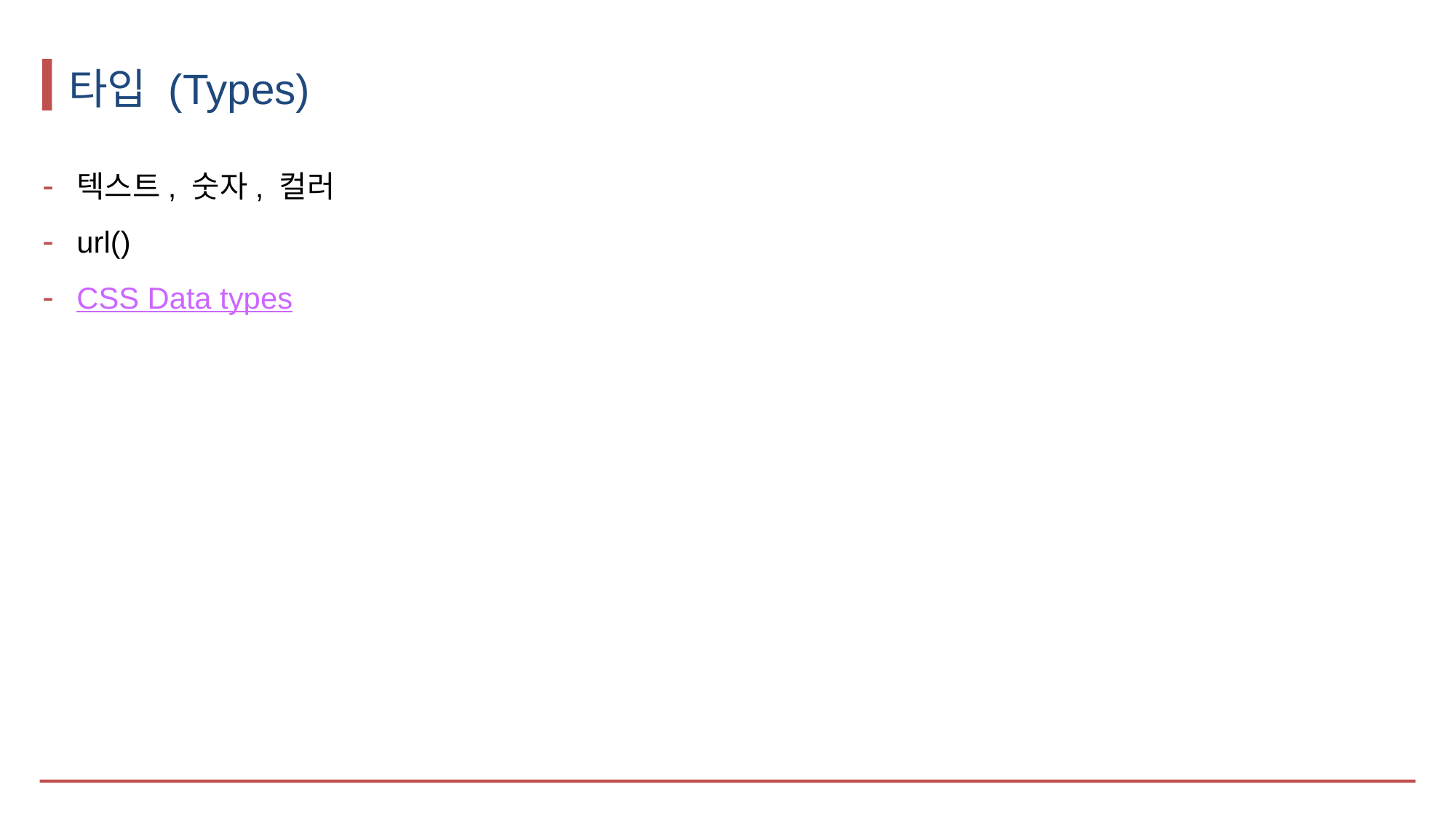

# 타입 (Types)
텍스트, 숫자, 컬러
url()
CSS Data types